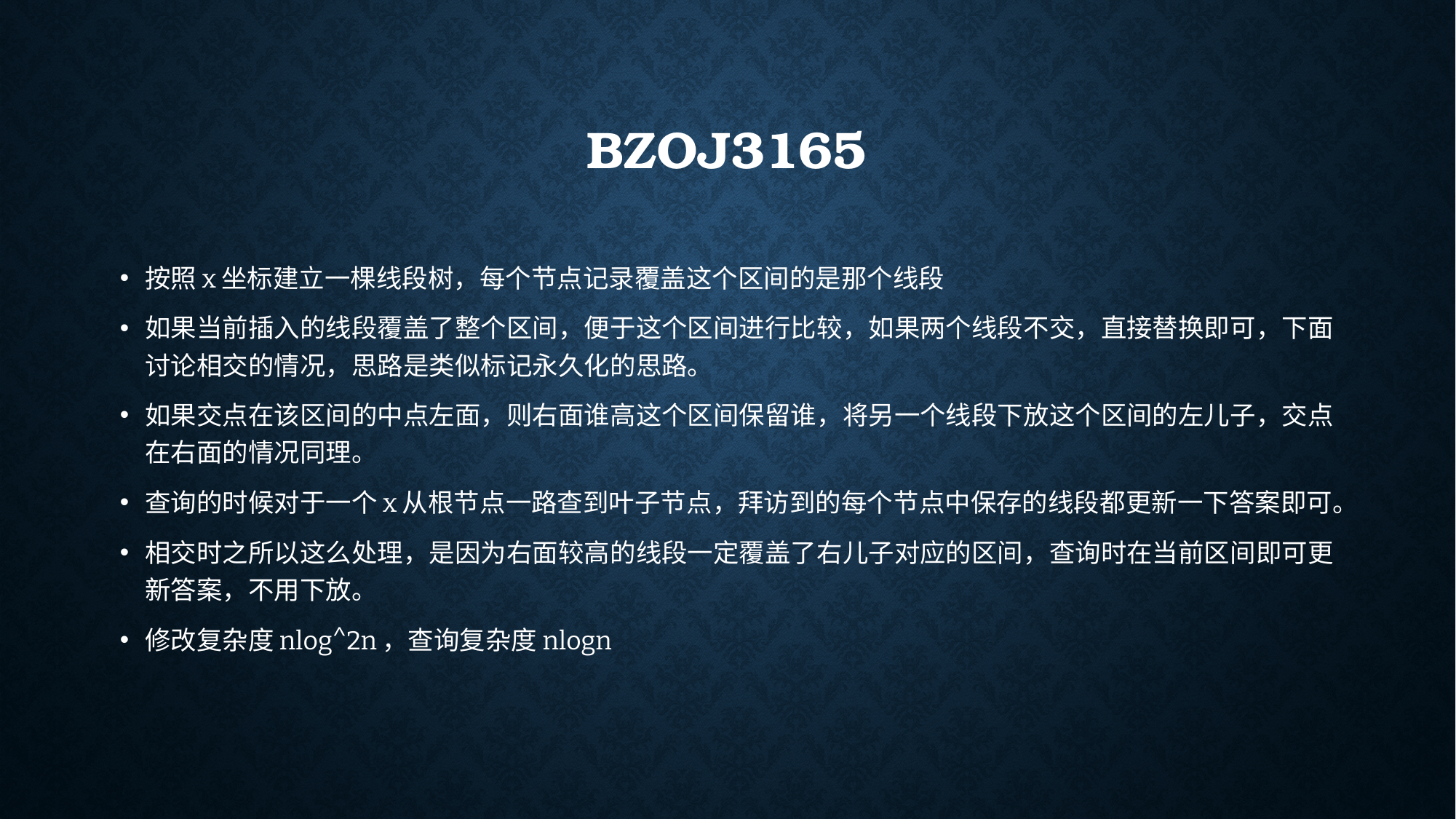

# Bzoj3165
按照x坐标建立一棵线段树，每个节点记录覆盖这个区间的是那个线段
如果当前插入的线段覆盖了整个区间，便于这个区间进行比较，如果两个线段不交，直接替换即可，下面讨论相交的情况，思路是类似标记永久化的思路。
如果交点在该区间的中点左面，则右面谁高这个区间保留谁，将另一个线段下放这个区间的左儿子，交点在右面的情况同理。
查询的时候对于一个x从根节点一路查到叶子节点，拜访到的每个节点中保存的线段都更新一下答案即可。
相交时之所以这么处理，是因为右面较高的线段一定覆盖了右儿子对应的区间，查询时在当前区间即可更新答案，不用下放。
修改复杂度nlog^2n，查询复杂度nlogn